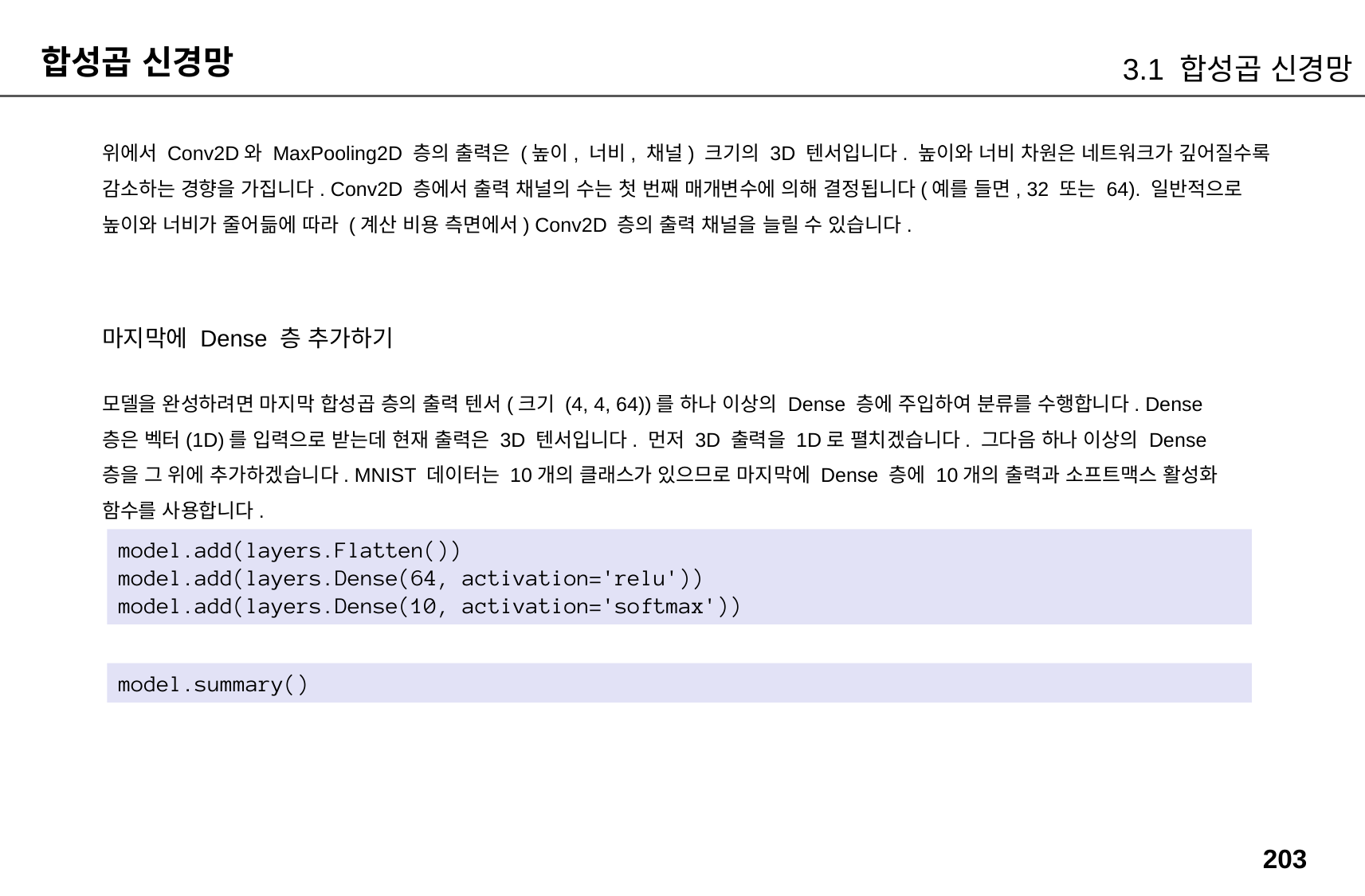

합성곱 신경망
3.1 합성곱 신경망
위에서 Conv2D와 MaxPooling2D 층의 출력은 (높이, 너비, 채널) 크기의 3D 텐서입니다. 높이와 너비 차원은 네트워크가 깊어질수록 감소하는 경향을 가집니다. Conv2D 층에서 출력 채널의 수는 첫 번째 매개변수에 의해 결정됩니다(예를 들면, 32 또는 64). 일반적으로 높이와 너비가 줄어듦에 따라 (계산 비용 측면에서) Conv2D 층의 출력 채널을 늘릴 수 있습니다.
마지막에 Dense 층 추가하기

모델을 완성하려면 마지막 합성곱 층의 출력 텐서(크기 (4, 4, 64))를 하나 이상의 Dense 층에 주입하여 분류를 수행합니다. Dense 층은 벡터(1D)를 입력으로 받는데 현재 출력은 3D 텐서입니다. 먼저 3D 출력을 1D로 펼치겠습니다. 그다음 하나 이상의 Dense 층을 그 위에 추가하겠습니다. MNIST 데이터는 10개의 클래스가 있으므로 마지막에 Dense 층에 10개의 출력과 소프트맥스 활성화 함수를 사용합니다.
model.add(layers.Flatten())
model.add(layers.Dense(64, activation='relu'))
model.add(layers.Dense(10, activation='softmax'))
model.summary()